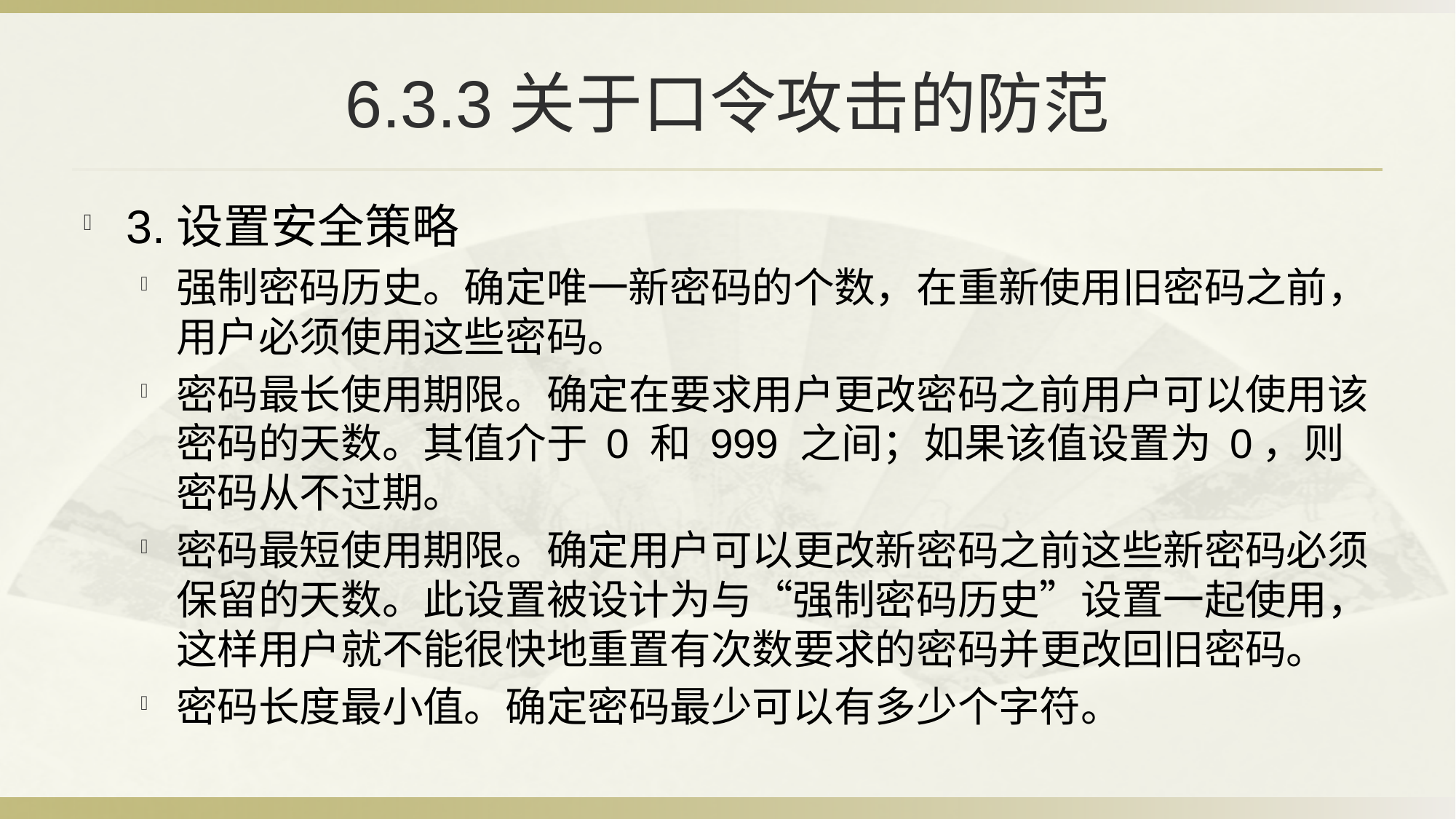

# 6.3.3关于口令攻击的防范
3.设置安全策略
强制密码历史。确定唯一新密码的个数，在重新使用旧密码之前，用户必须使用这些密码。
密码最长使用期限。确定在要求用户更改密码之前用户可以使用该密码的天数。其值介于 0 和 999 之间；如果该值设置为 0，则密码从不过期。
密码最短使用期限。确定用户可以更改新密码之前这些新密码必须保留的天数。此设置被设计为与“强制密码历史”设置一起使用，这样用户就不能很快地重置有次数要求的密码并更改回旧密码。
密码长度最小值。确定密码最少可以有多少个字符。